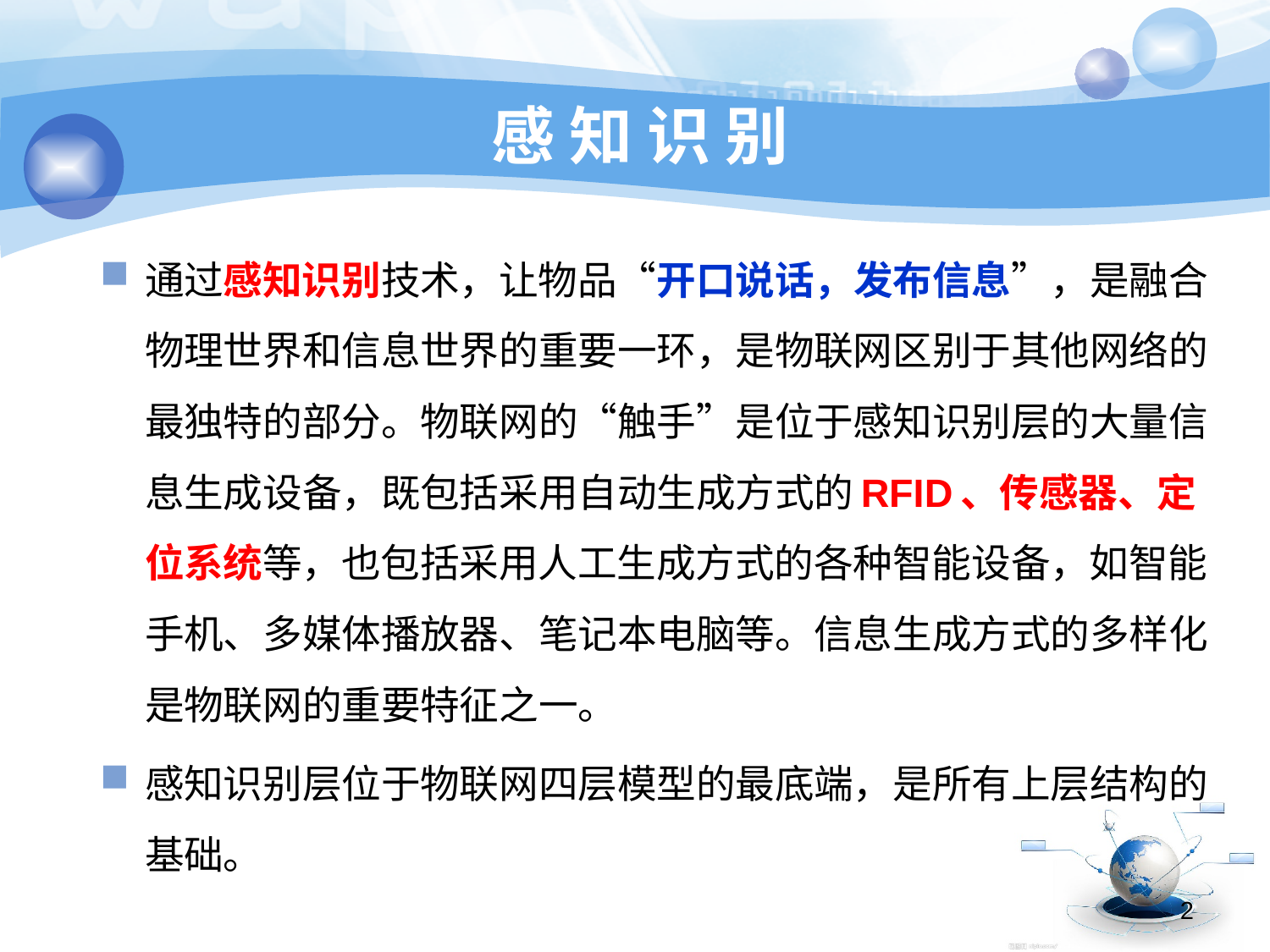

# 感 知 识 别
通过感知识别技术，让物品“开口说话，发布信息”，是融合物理世界和信息世界的重要一环，是物联网区别于其他网络的最独特的部分。物联网的“触手”是位于感知识别层的大量信息生成设备，既包括采用自动生成方式的RFID、传感器、定位系统等，也包括采用人工生成方式的各种智能设备，如智能手机、多媒体播放器、笔记本电脑等。信息生成方式的多样化是物联网的重要特征之一。
感知识别层位于物联网四层模型的最底端，是所有上层结构的基础。
2